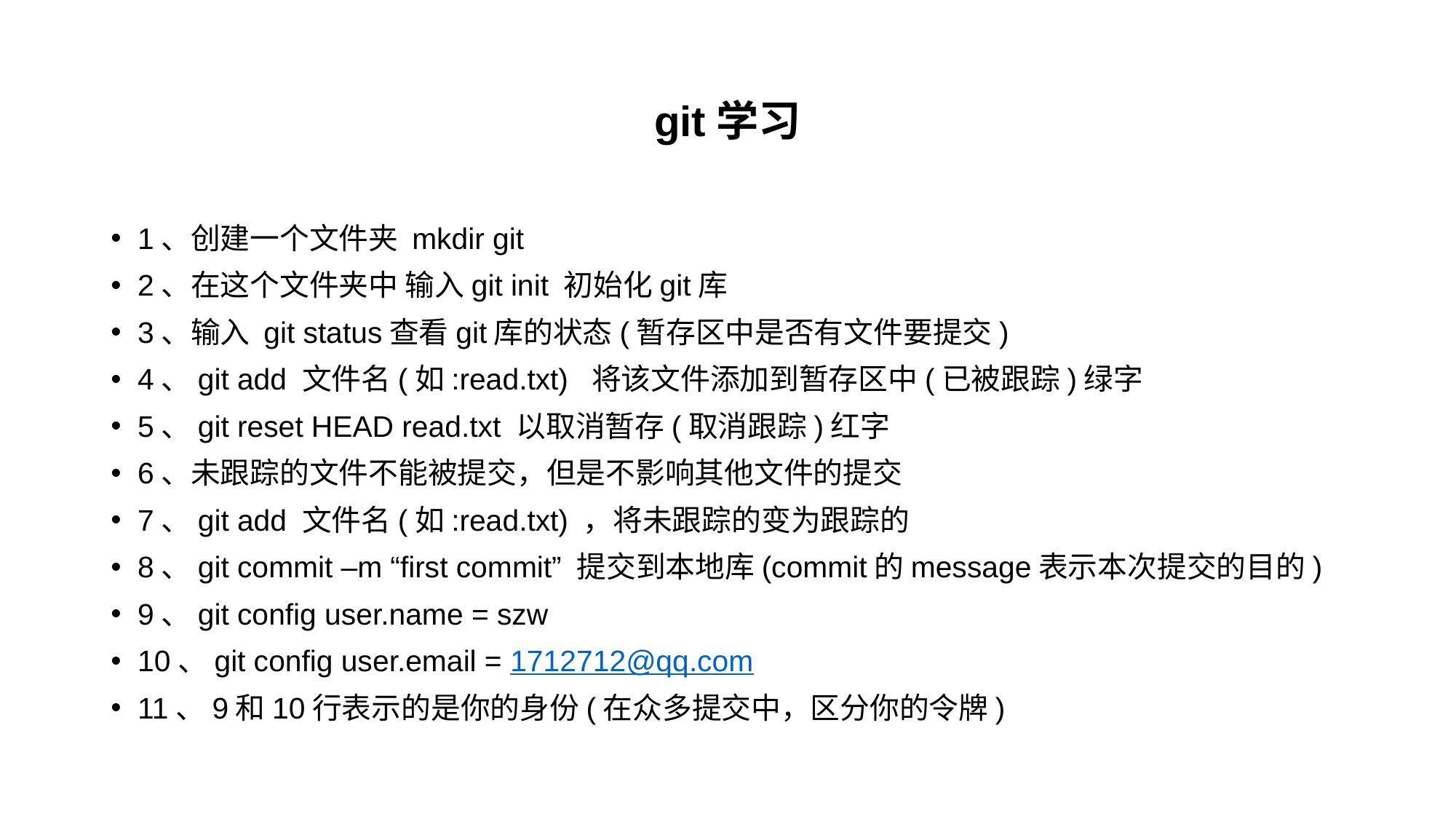

# git学习
1、创建一个文件夹 mkdir git
2、在这个文件夹中 输入git init 初始化git库
3、输入 git status查看git库的状态(暂存区中是否有文件要提交)
4、git add 文件名(如:read.txt)  将该文件添加到暂存区中(已被跟踪)绿字
5、git reset HEAD read.txt 以取消暂存(取消跟踪)红字
6、未跟踪的文件不能被提交，但是不影响其他文件的提交
7、git add 文件名(如:read.txt) ，将未跟踪的变为跟踪的
8、git commit –m “first commit” 提交到本地库(commit的message表示本次提交的目的)
9、git config user.name = szw
10、git config user.email = 1712712@qq.com
11、9和10行表示的是你的身份(在众多提交中，区分你的令牌)